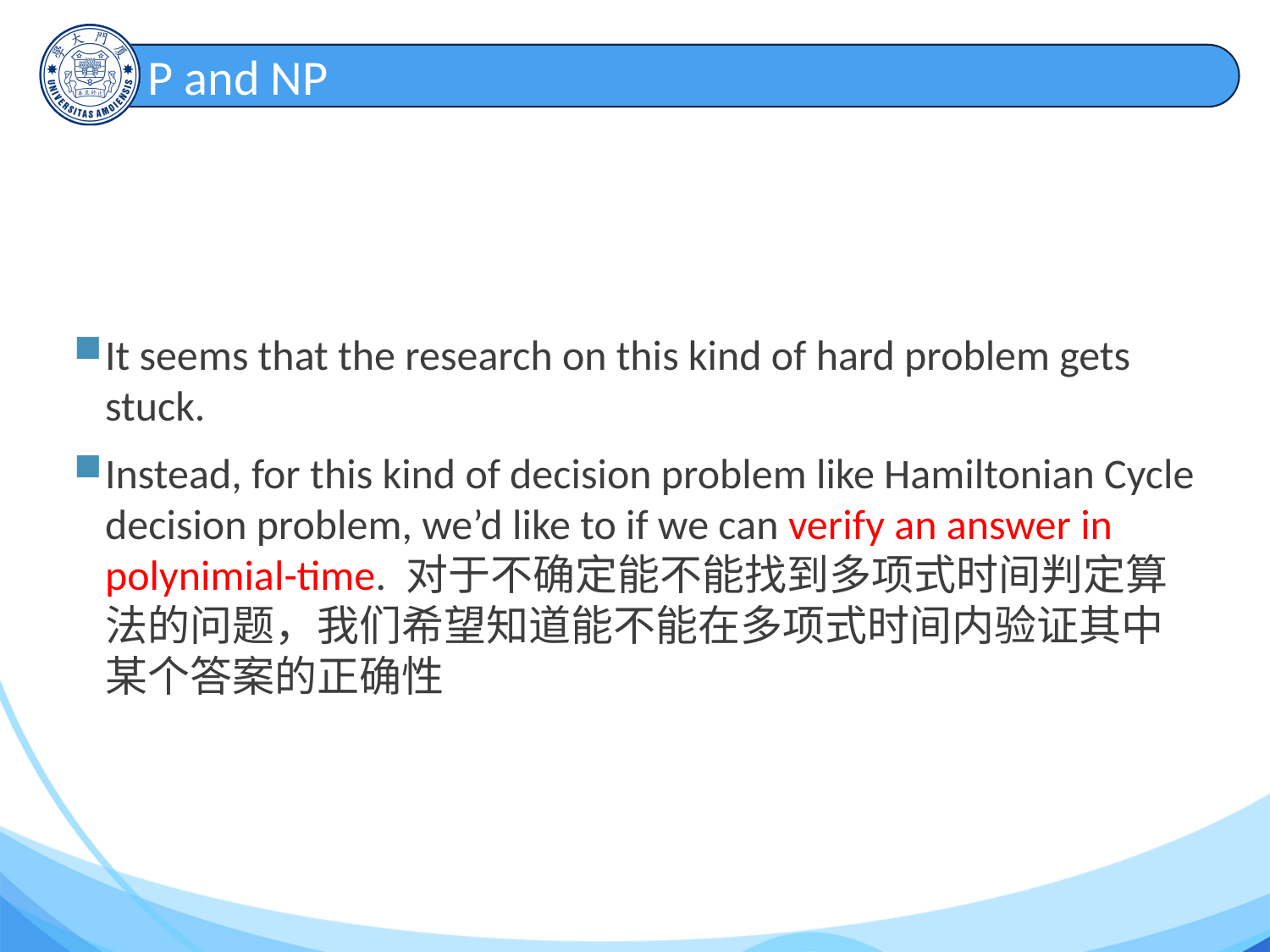

# P and NP
It seems that the research on this kind of hard problem gets stuck.
Instead, for this kind of decision problem like Hamiltonian Cycle decision problem, we’d like to if we can verify an answer in polynimial-time. 对于不确定能不能找到多项式时间判定算法的问题，我们希望知道能不能在多项式时间内验证其中某个答案的正确性
34